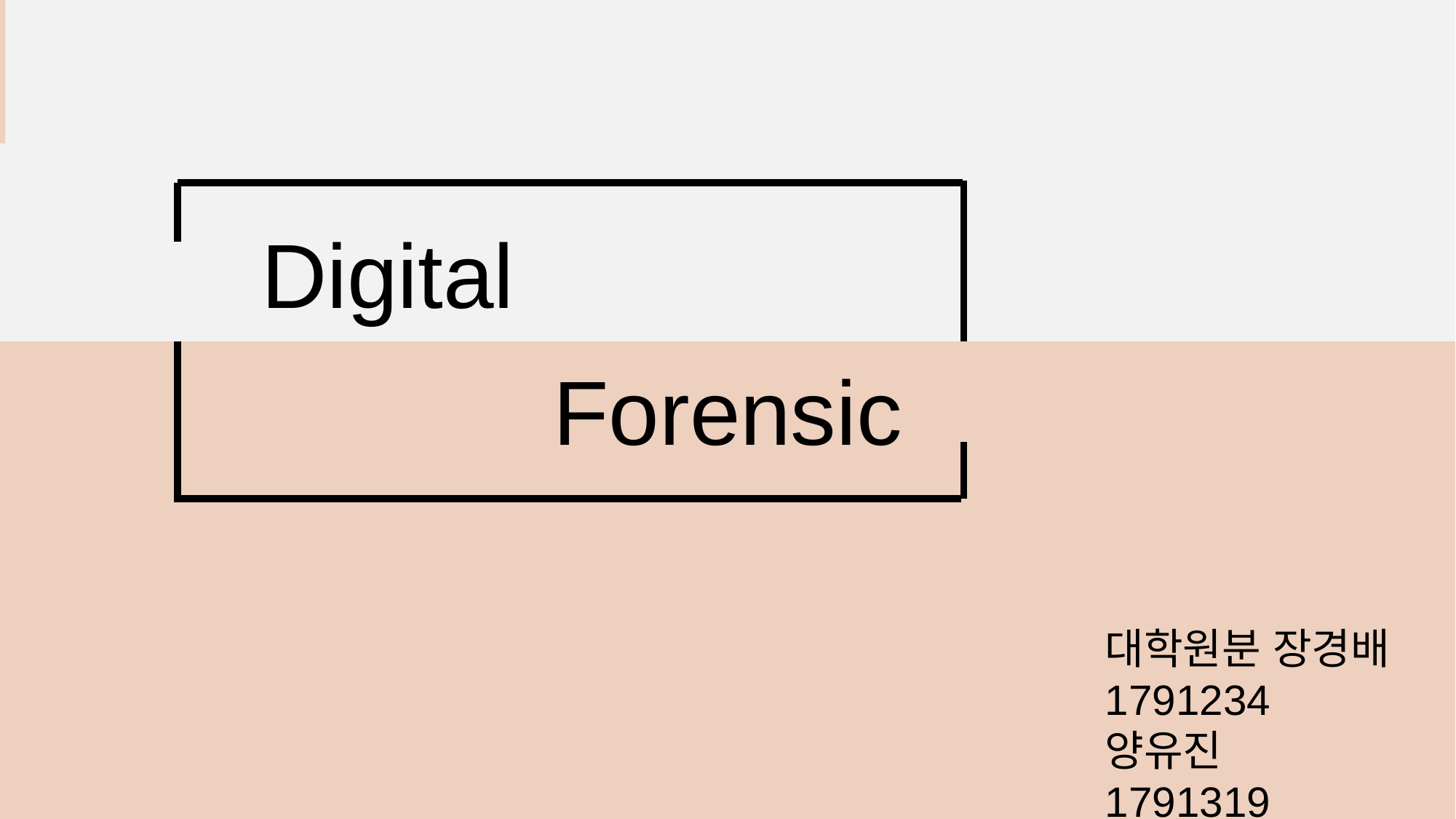

Digital

Forensic
대학원분 장경배
1791234 양유진
1791319 최정은